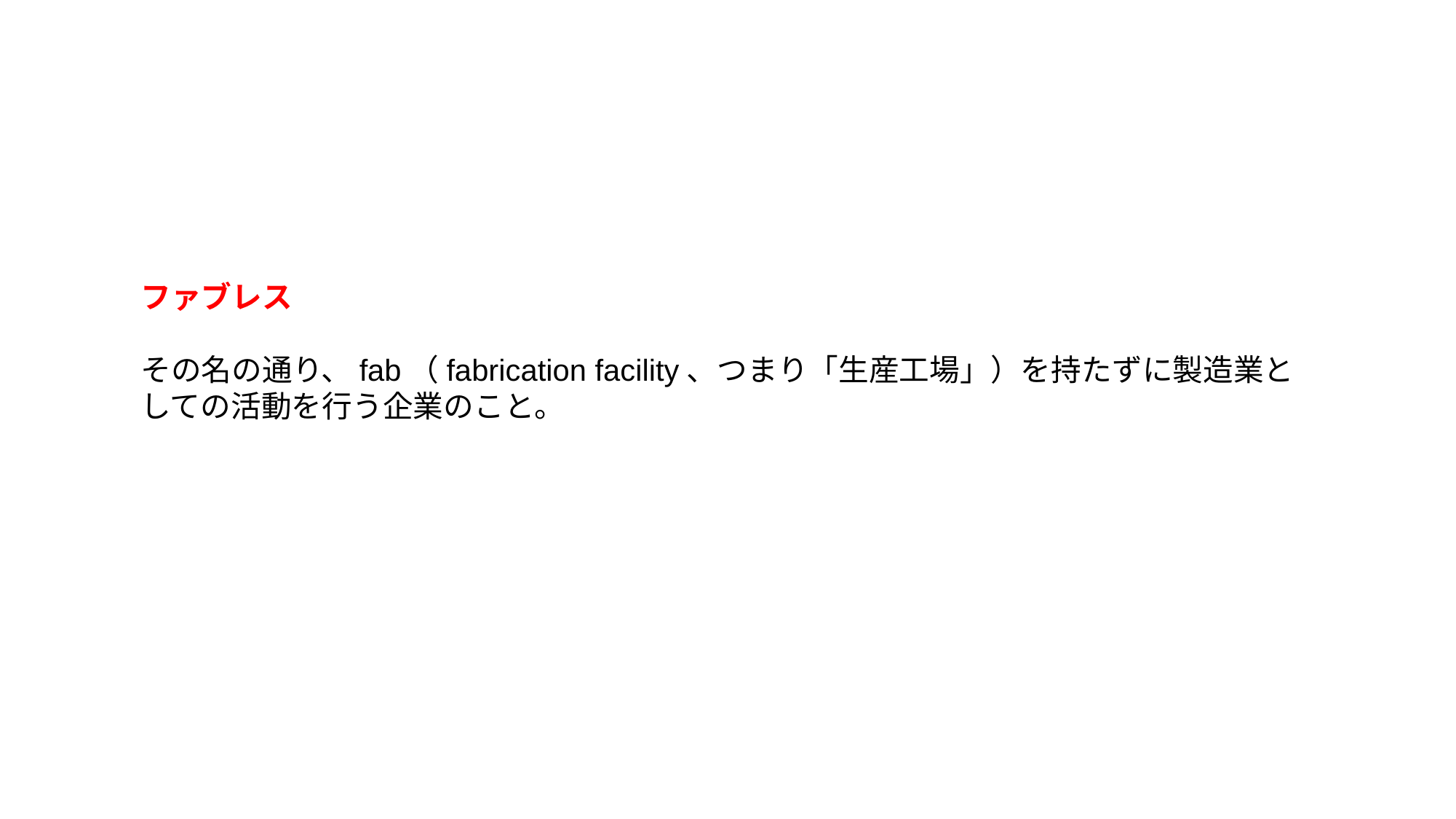

ファブレス

その名の通り、fab（fabrication facility、つまり「生産工場」）を持たずに製造業としての活動を行う企業のこと。